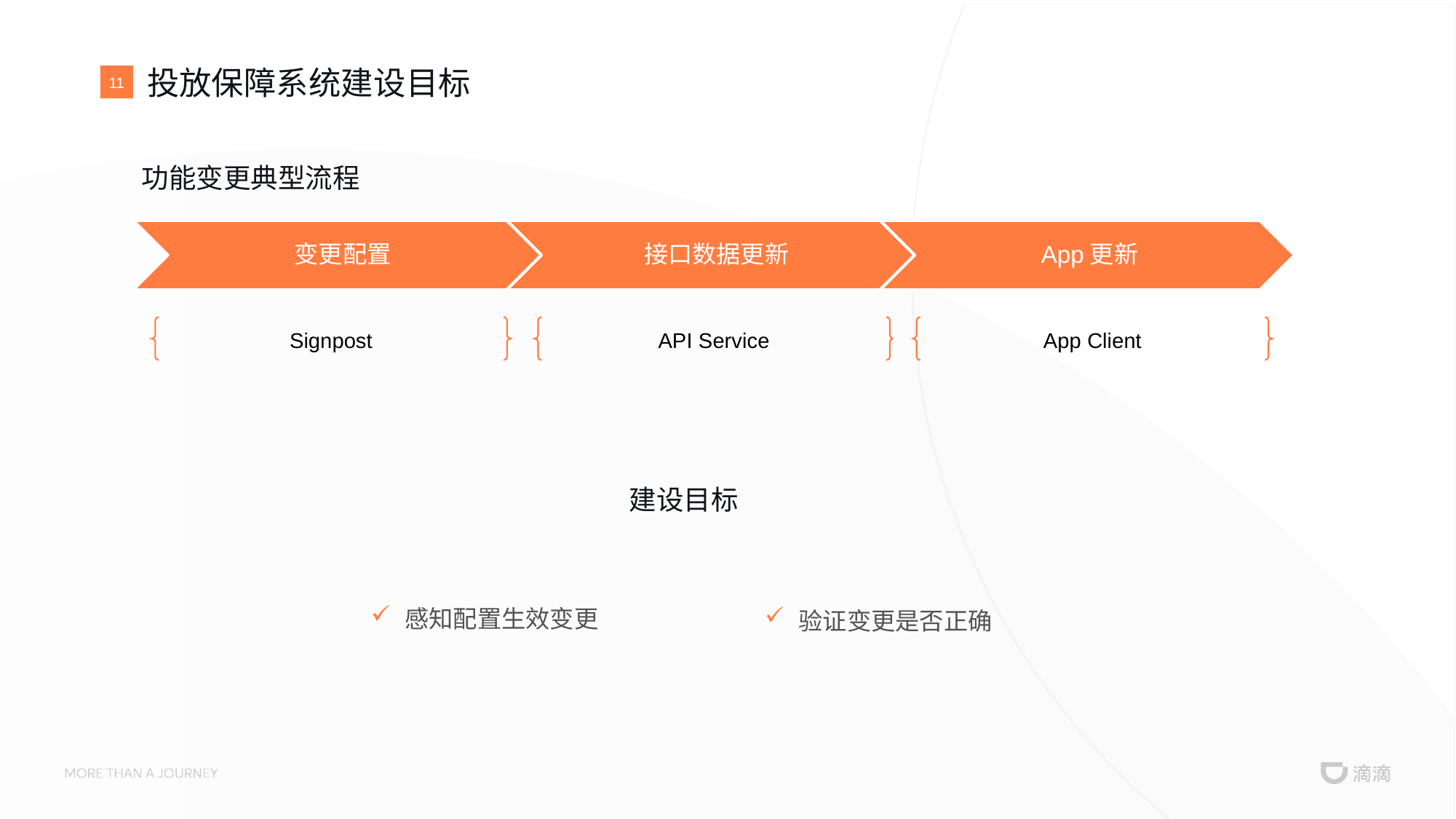

# 投放保障系统建设目标
11
功能变更典型流程
变更配置
接口数据更新
App更新

Signpost
API Service
App Client
建设目标
感知配置生效变更
验证变更是否正确